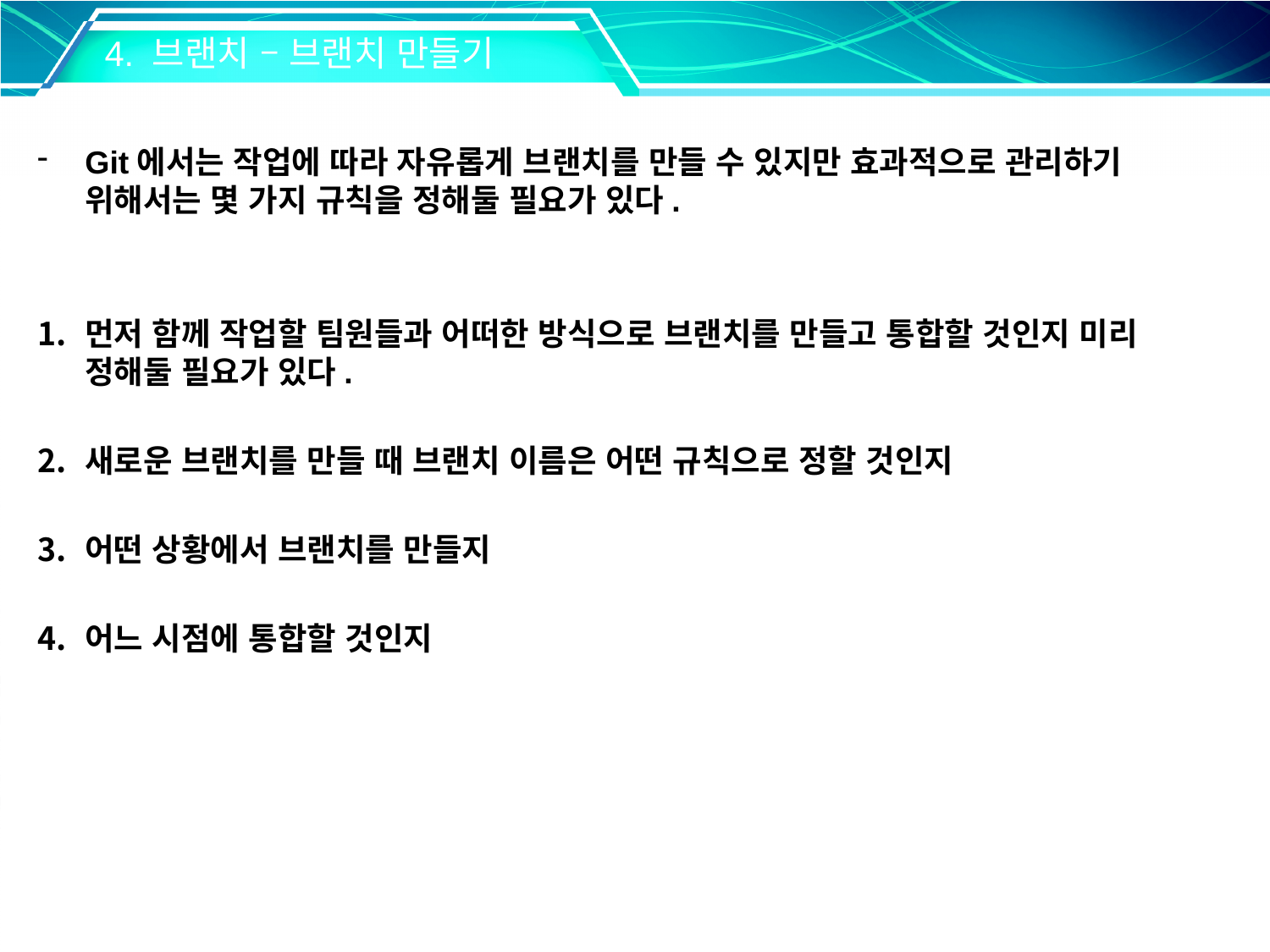

4. 브랜치 – 브랜치 만들기
Git에서는 작업에 따라 자유롭게 브랜치를 만들 수 있지만 효과적으로 관리하기 위해서는 몇 가지 규칙을 정해둘 필요가 있다.

먼저 함께 작업할 팀원들과 어떠한 방식으로 브랜치를 만들고 통합할 것인지 미리 정해둘 필요가 있다.

새로운 브랜치를 만들 때 브랜치 이름은 어떤 규칙으로 정할 것인지

어떤 상황에서 브랜치를 만들지

어느 시점에 통합할 것인지